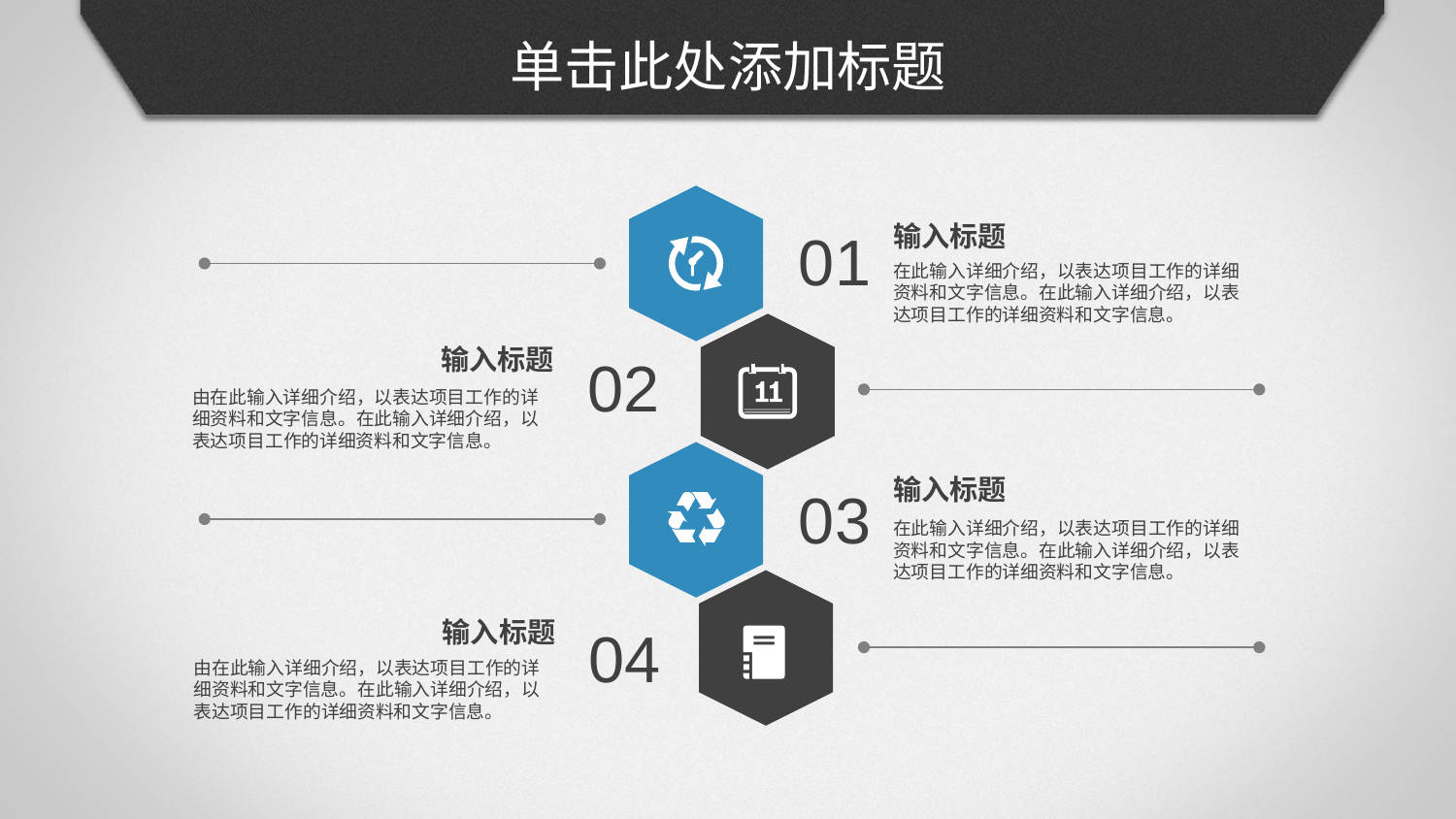

# 单击此处添加标题

输入标题
在此输入详细介绍，以表达项目工作的详细资料和文字信息。在此输入详细介绍，以表达项目工作的详细资料和文字信息。

01

输入标题
由在此输入详细介绍，以表达项目工作的详细资料和文字信息。在此输入详细介绍，以表达项目工作的详细资料和文字信息。
02

输入标题
在此输入详细介绍，以表达项目工作的详细资料和文字信息。在此输入详细介绍，以表达项目工作的详细资料和文字信息。

03

输入标题
由在此输入详细介绍，以表达项目工作的详细资料和文字信息。在此输入详细介绍，以表达项目工作的详细资料和文字信息。
04